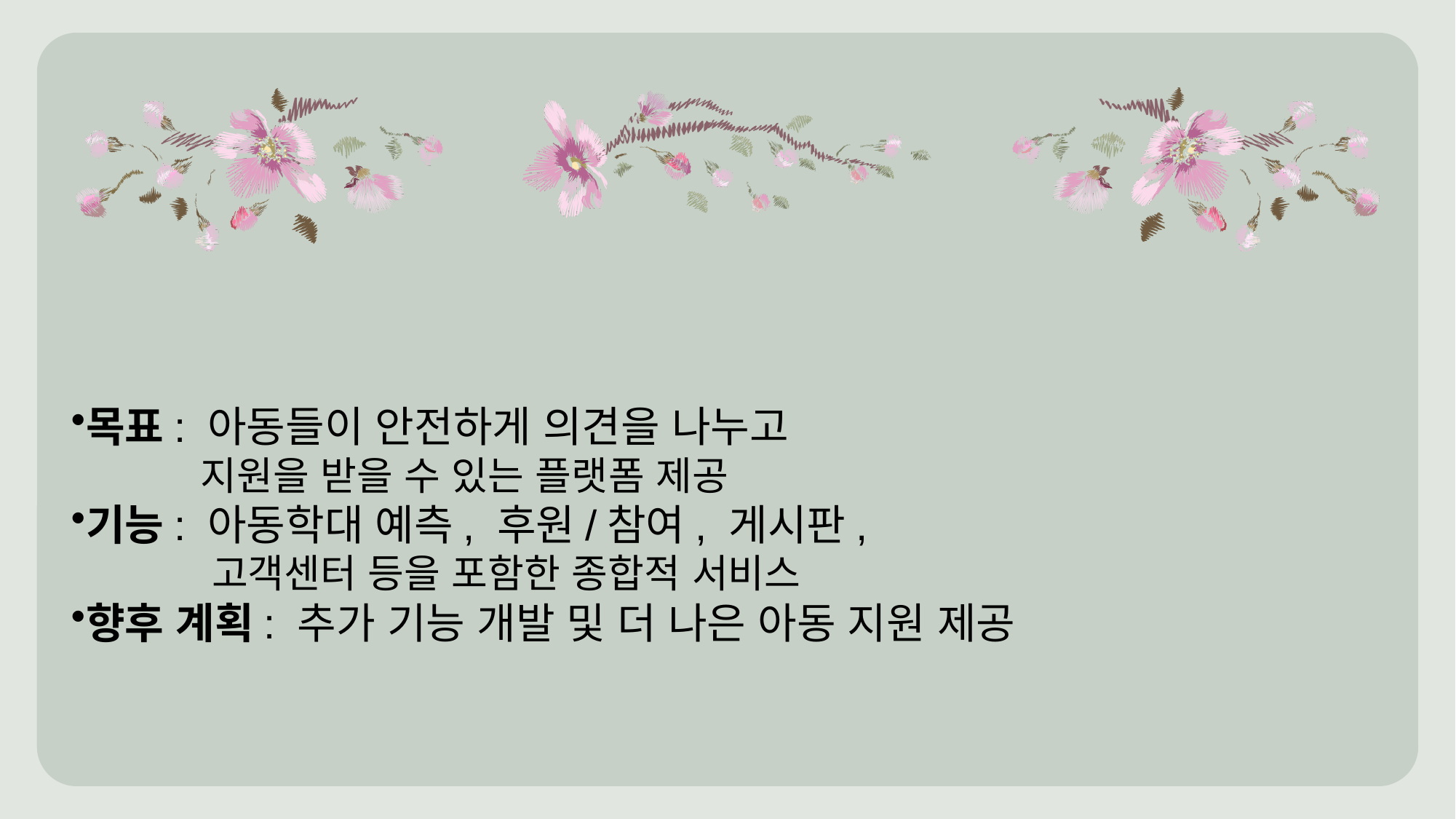

목표: 아동들이 안전하게 의견을 나누고
 지원을 받을 수 있는 플랫폼 제공
기능: 아동학대 예측, 후원/참여, 게시판,
  고객센터 등을 포함한 종합적 서비스
향후 계획: 추가 기능 개발 및 더 나은 아동 지원 제공